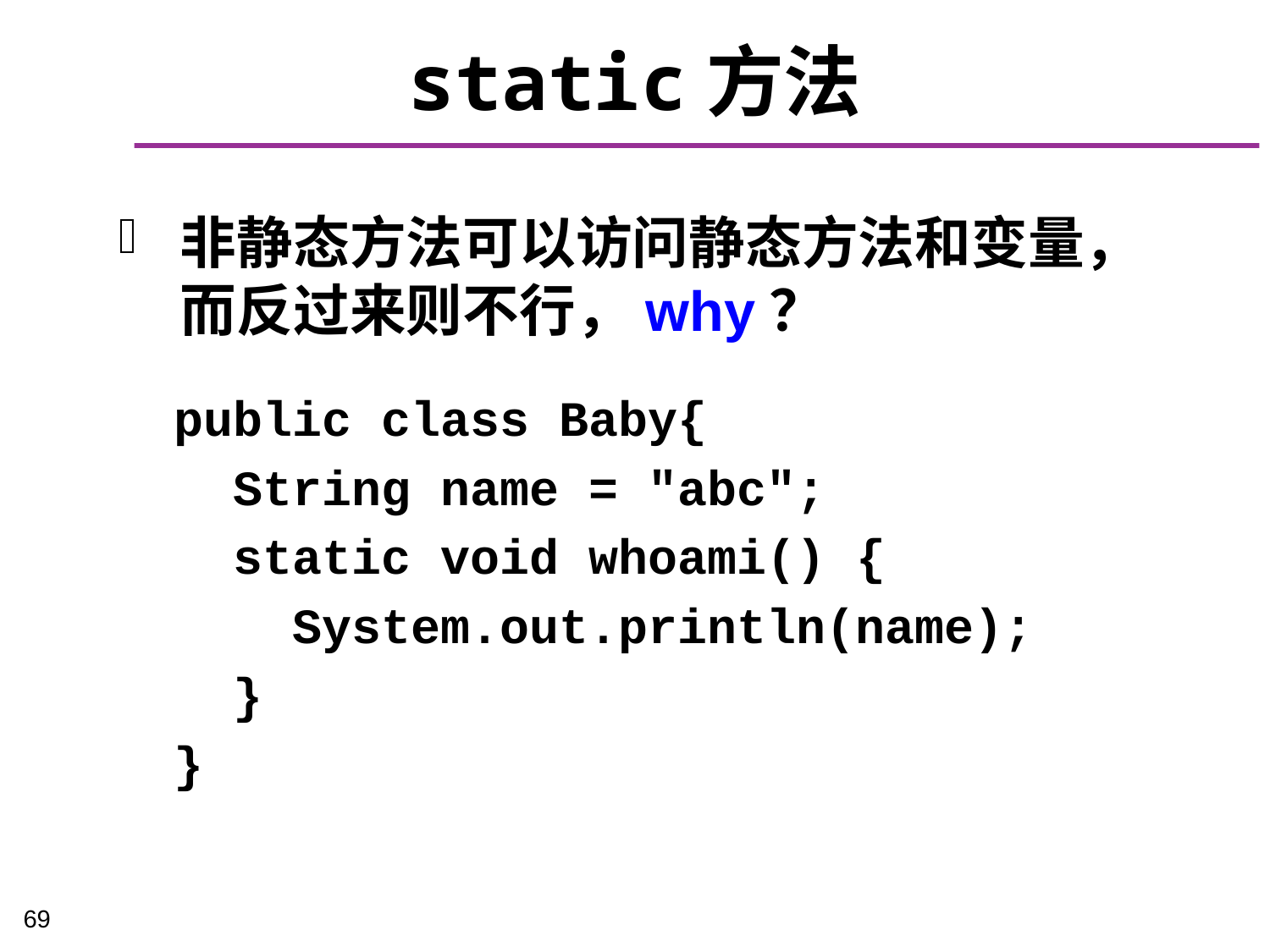

# static方法
非静态方法可以访问静态方法和变量，而反过来则不行，why？
public class Baby{
  String name = "abc";
  static void whoami() {
    System.out.println(name);
  }
}
69